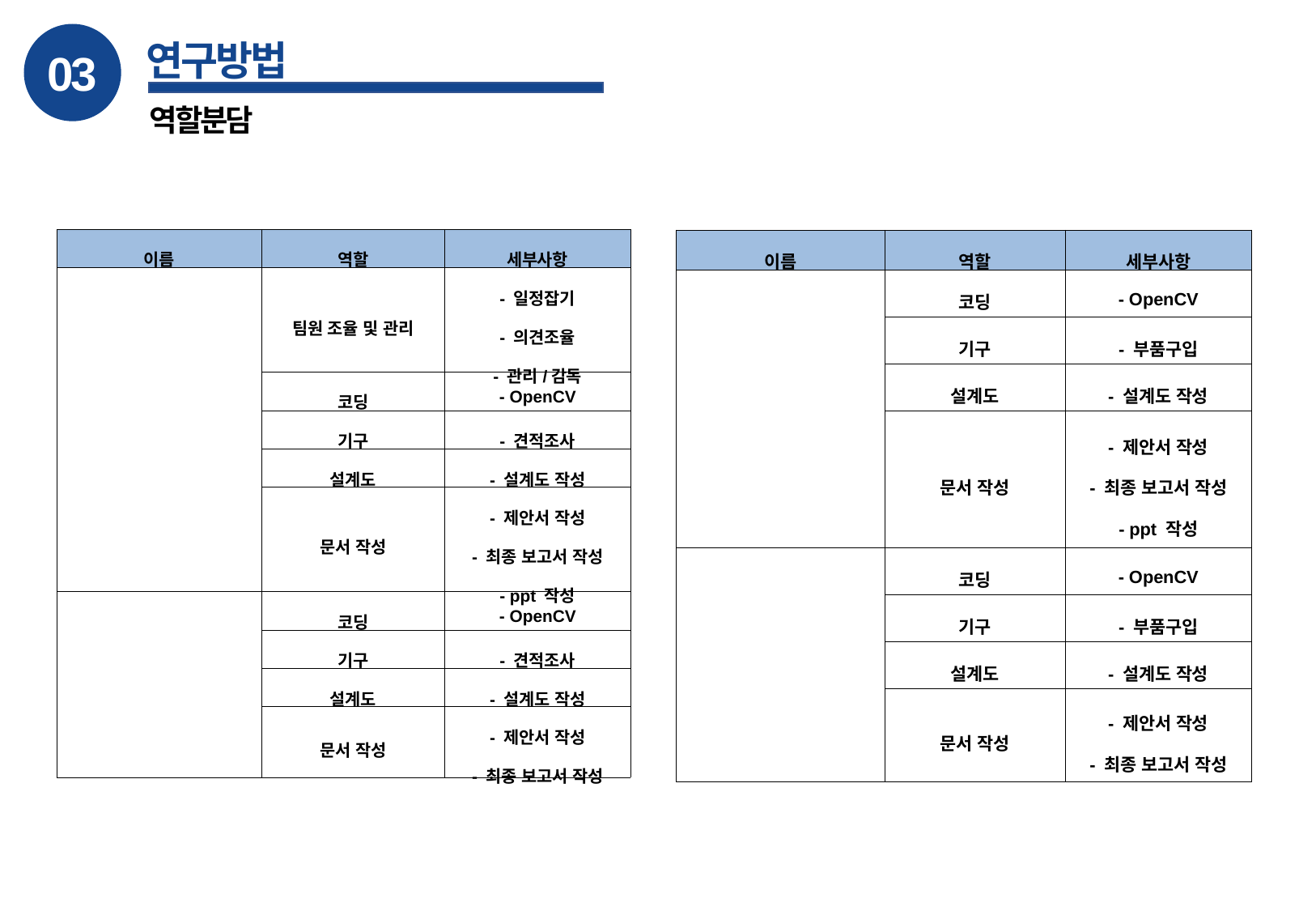

03
연구방법

역할분담

| 이름 | 역할 | 세부사항 |
| --- | --- | --- |
|  | 팀원 조율 및 관리 | - 일정잡기 - 의견조율 - 관리/감독 |
|  | 코딩 | - OpenCV |
|  | 기구 | - 견적조사 |
|  | 설계도 | - 설계도 작성 |
|  | 문서 작성 | - 제안서 작성 - 최종 보고서 작성 - ppt 작성 |
|  | 코딩 | - OpenCV |
|  | 기구 | - 견적조사 |
|  | 설계도 | - 설계도 작성 |
|  | 문서 작성 | - 제안서 작성 - 최종 보고서 작성 |
| 이름 | 역할 | 세부사항 |
| --- | --- | --- |
|  | 코딩 | - OpenCV |
|  | 기구 | - 부품구입 |
|  | 설계도 | - 설계도 작성 |
|  | 문서 작성 | - 제안서 작성 - 최종 보고서 작성 - ppt 작성 |
|  | 코딩 | - OpenCV |
|  | 기구 | - 부품구입 |
|  | 설계도 | - 설계도 작성 |
|  | 문서 작성 | - 제안서 작성 - 최종 보고서 작성 |